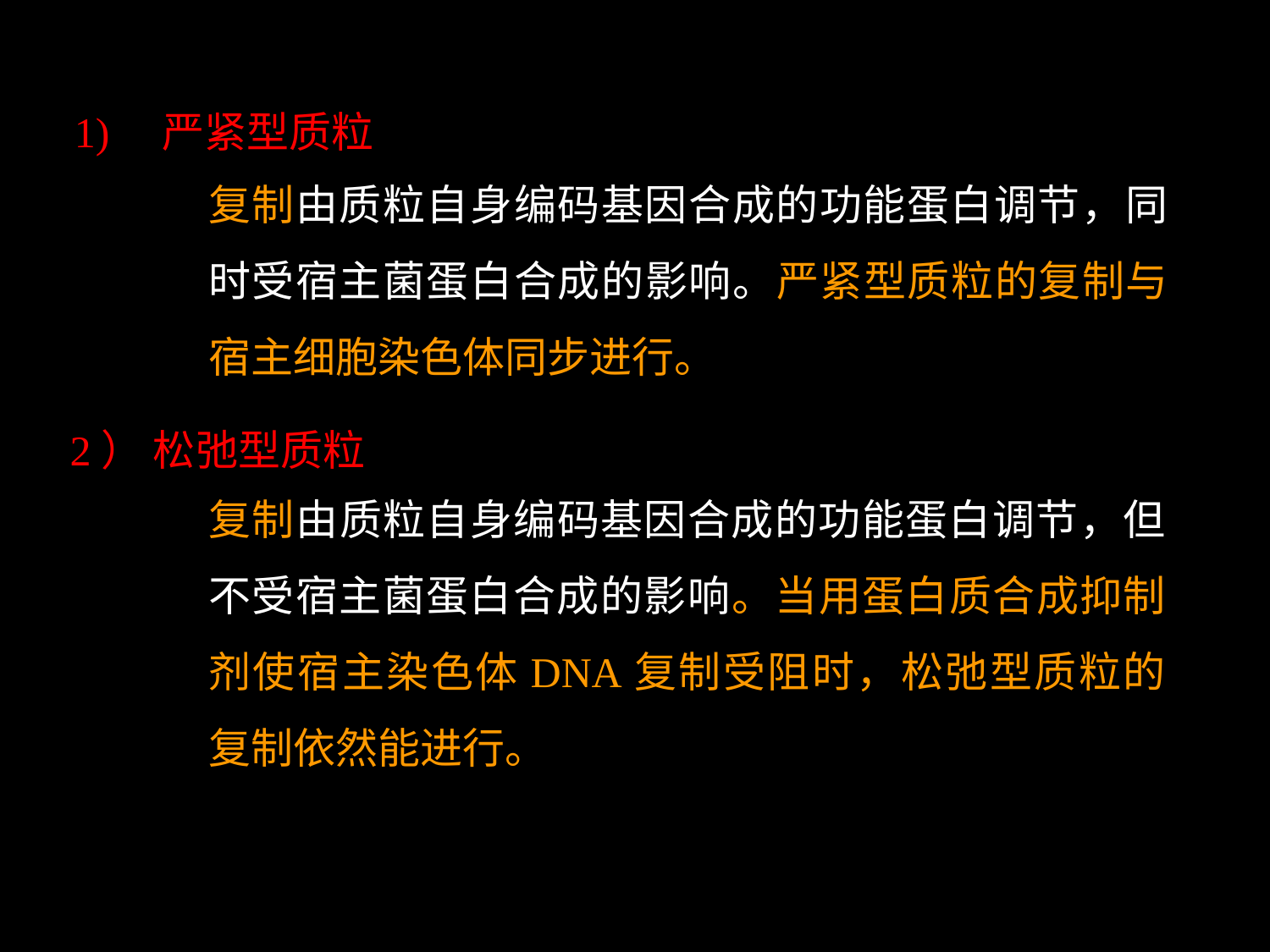

1)　严紧型质粒
复制由质粒自身编码基因合成的功能蛋白调节，同时受宿主菌蛋白合成的影响。严紧型质粒的复制与宿主细胞染色体同步进行。
2） 松弛型质粒
复制由质粒自身编码基因合成的功能蛋白调节，但不受宿主菌蛋白合成的影响。当用蛋白质合成抑制剂使宿主染色体DNA复制受阻时，松弛型质粒的复制依然能进行。